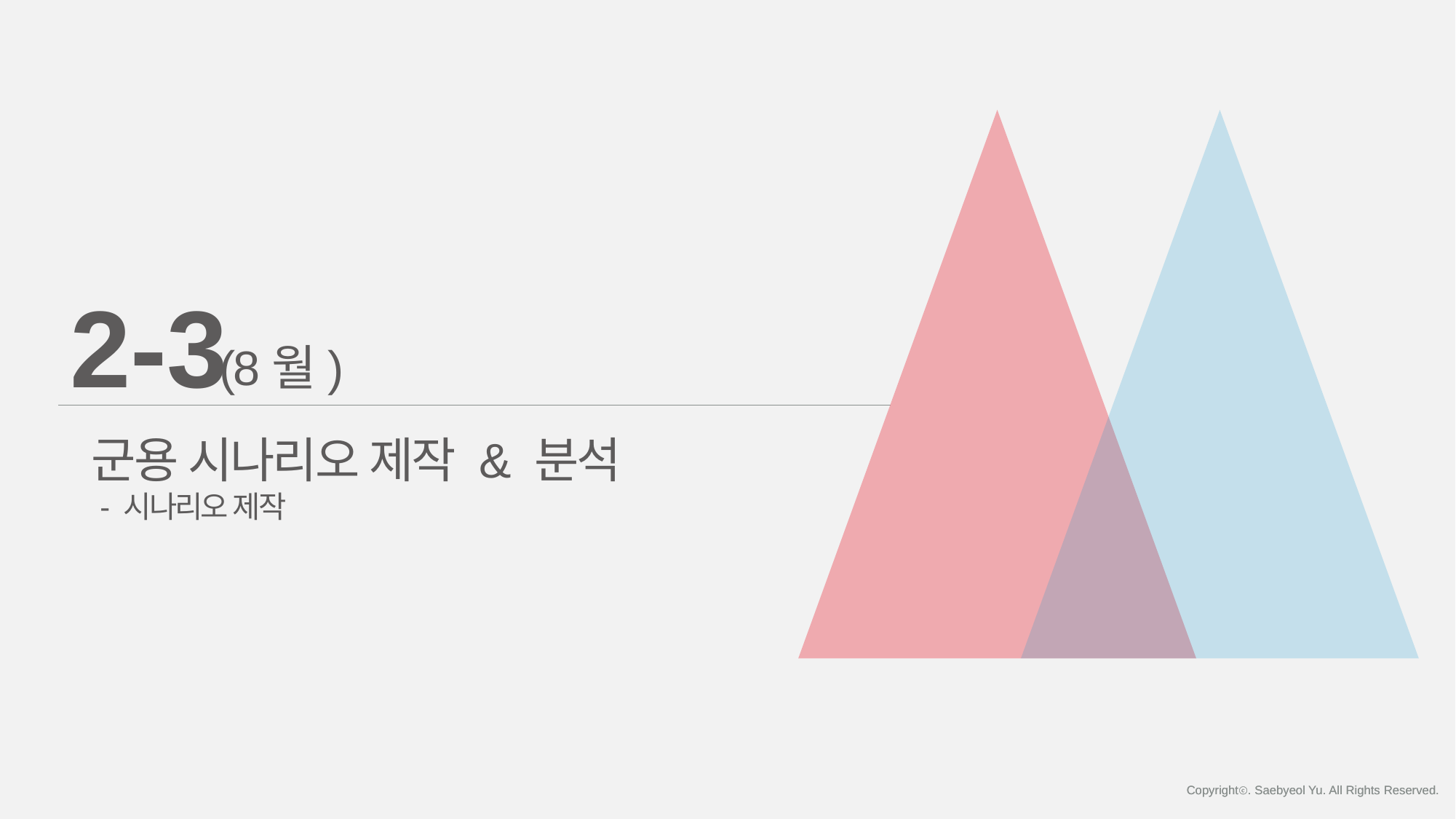

2-3
(8월)
군용 시나리오 제작 & 분석
 - 시나리오 제작
Copyrightⓒ. Saebyeol Yu. All Rights Reserved.